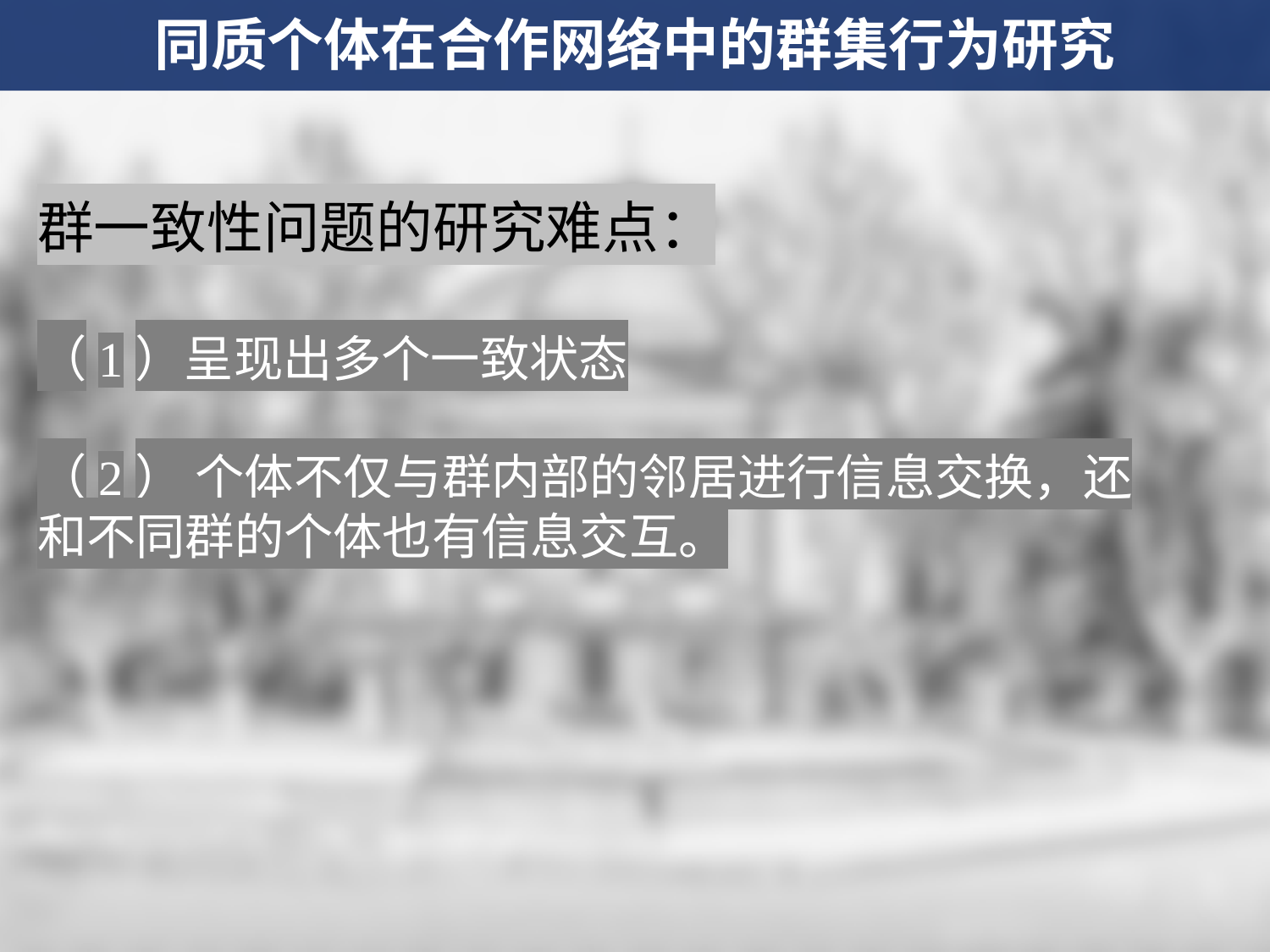

同质个体在合作网络中的群集行为研究
群一致性问题的研究难点：

（1）呈现出多个一致状态

（2） 个体不仅与群内部的邻居进行信息交换，还和不同群的个体也有信息交互。